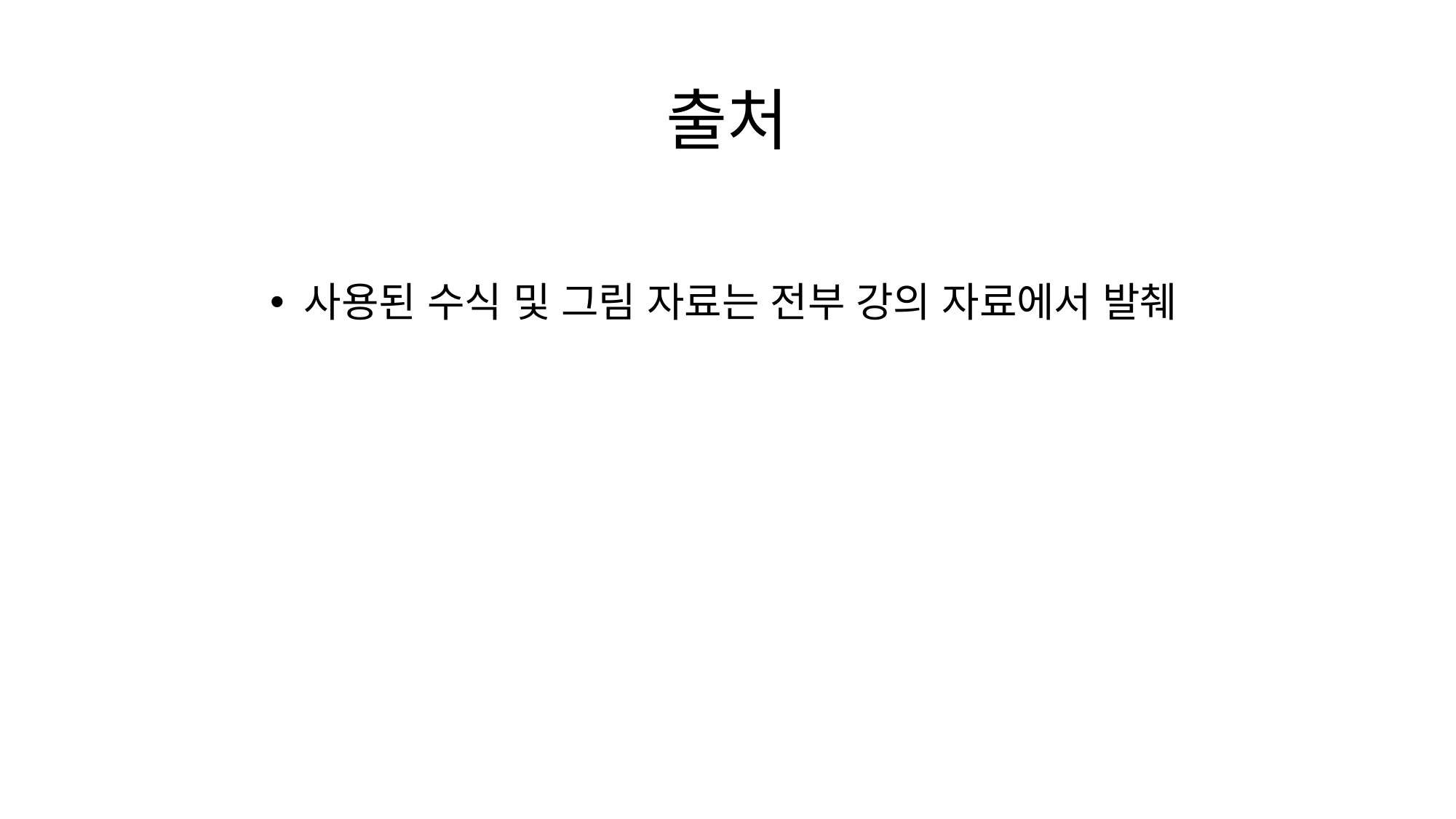

# 출처
사용된 수식 및 그림 자료는 전부 강의 자료에서 발췌